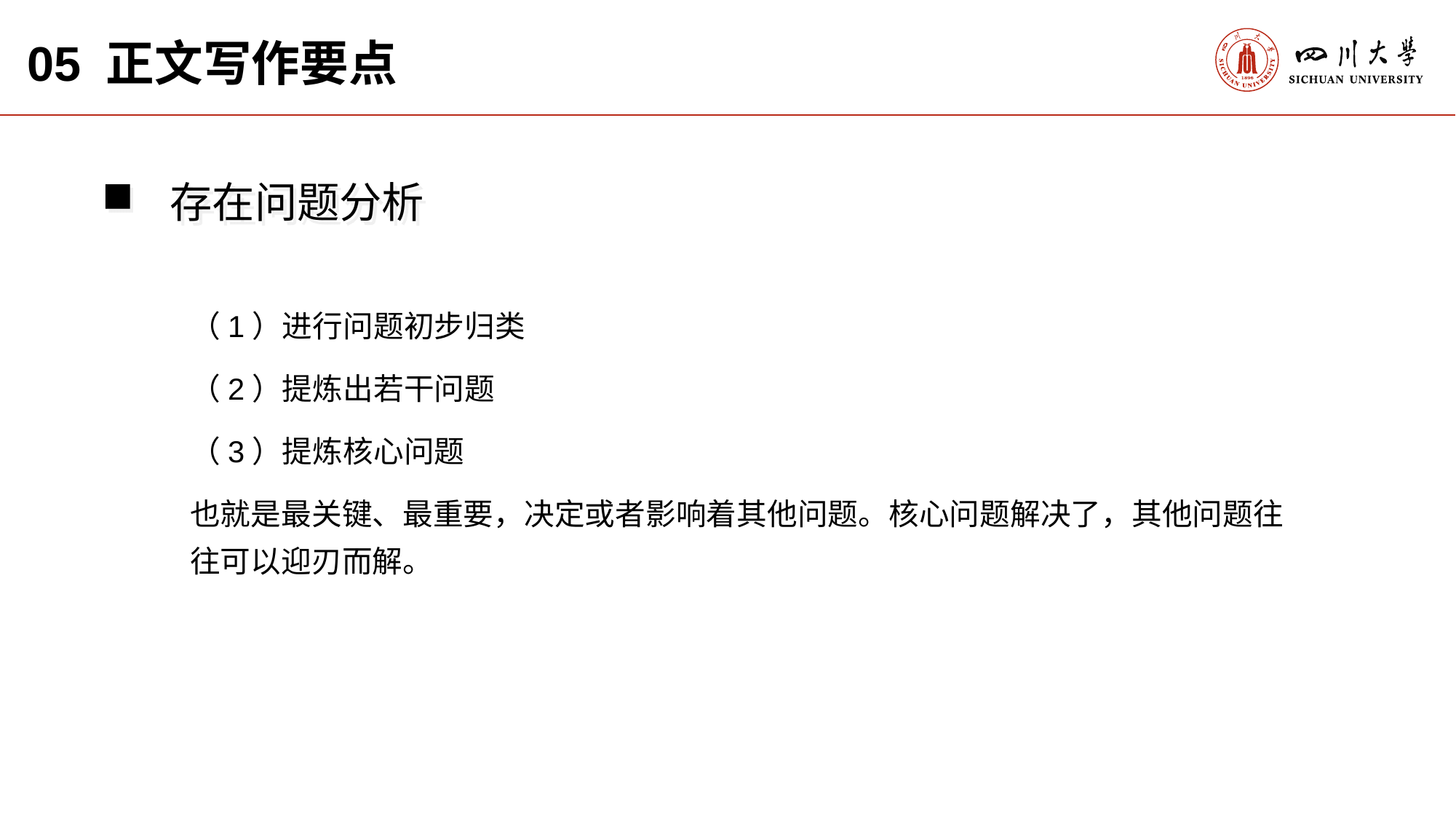

05 正文写作要点
存在问题分析
（1）进行问题初步归类
（2）提炼出若干问题
（3）提炼核心问题
也就是最关键、最重要，决定或者影响着其他问题。核心问题解决了，其他问题往往可以迎刃而解。